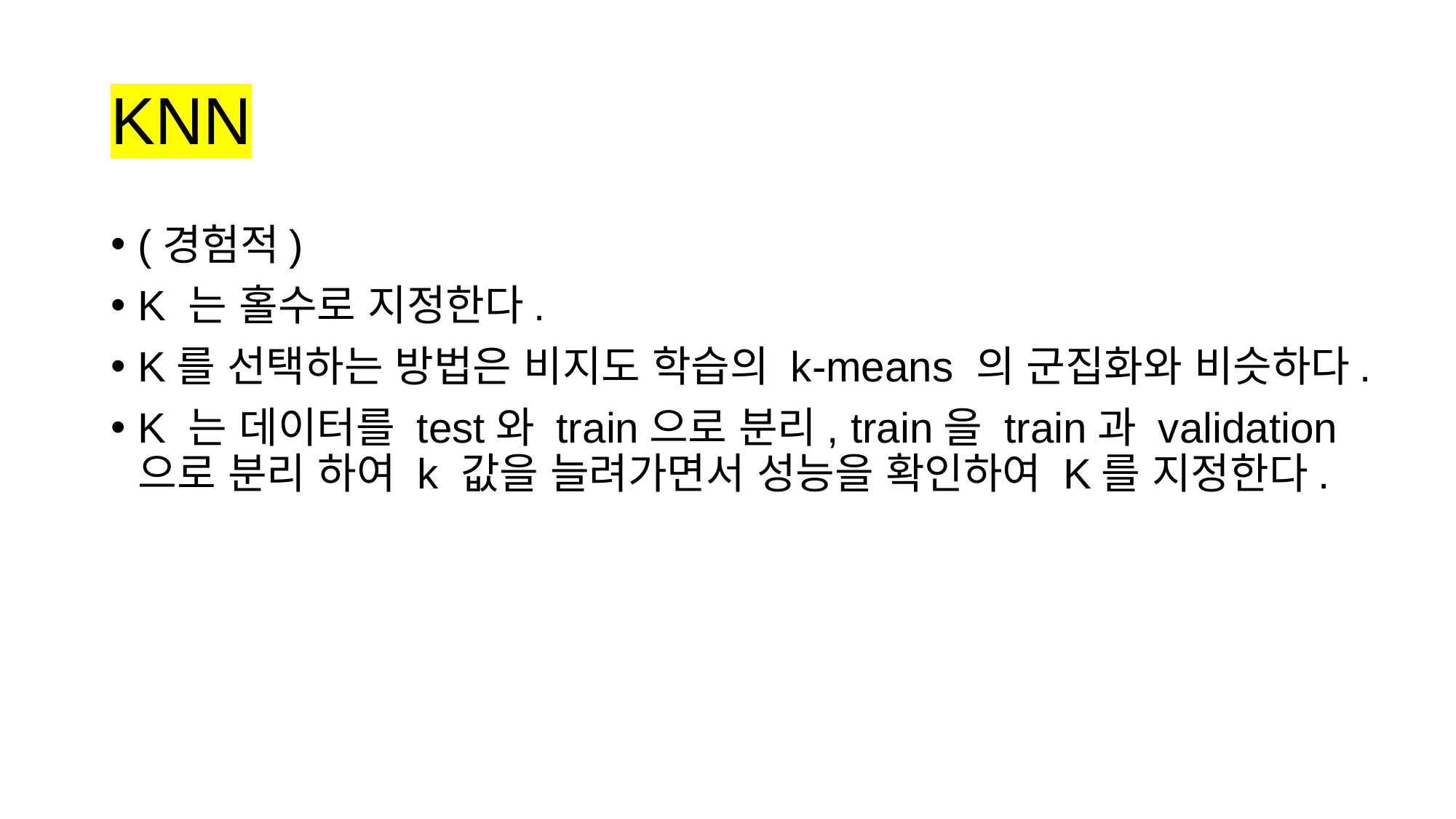

# KNN
(경험적)
K 는 홀수로 지정한다.
K를 선택하는 방법은 비지도 학습의 k-means 의 군집화와 비슷하다.
K 는 데이터를 test와 train으로 분리, train을 train과 validation 으로 분리 하여 k 값을 늘려가면서 성능을 확인하여 K를 지정한다.